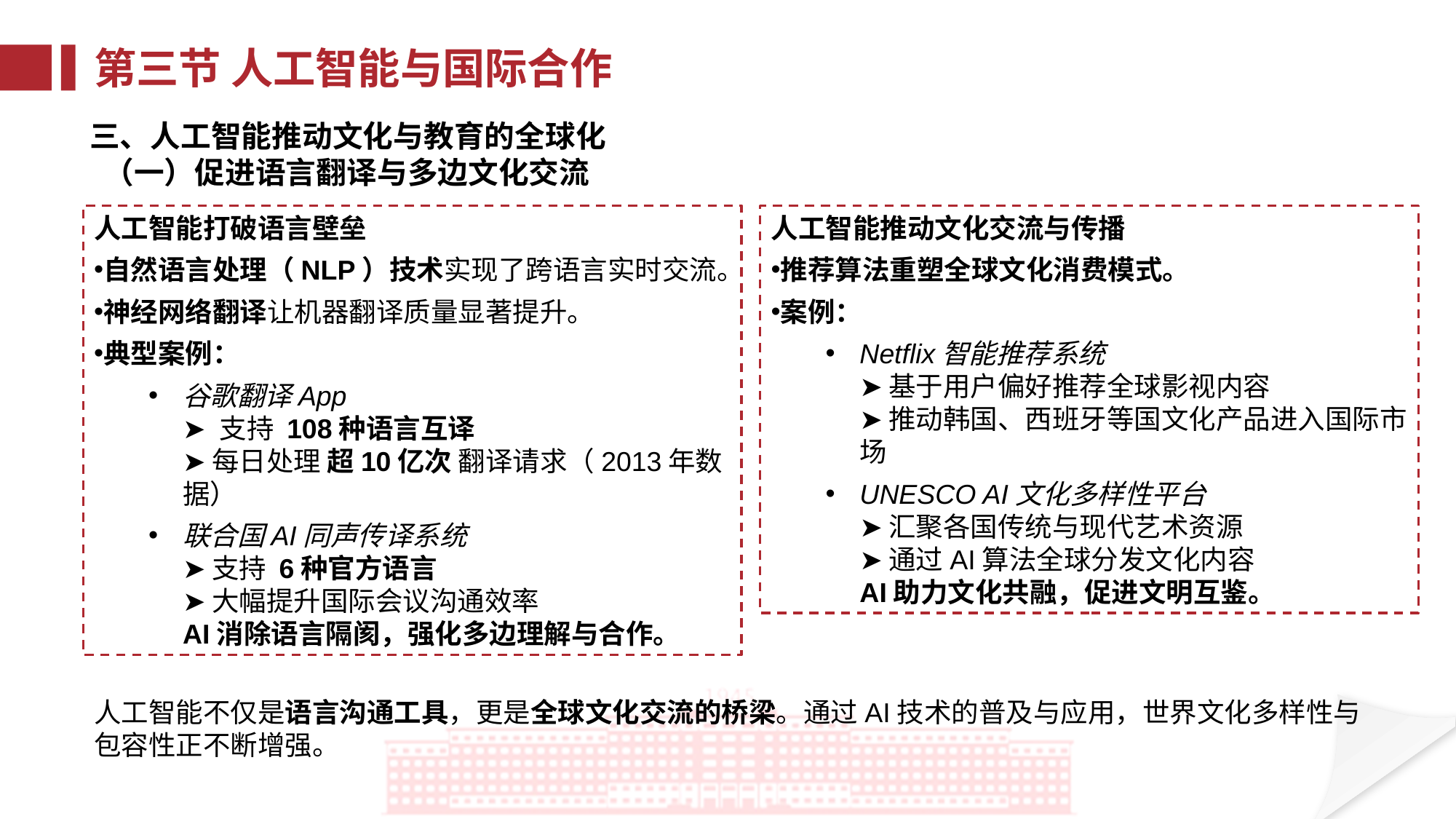

第三节 人工智能与国际合作

三、人工智能推动文化与教育的全球化
 （一）促进语言翻译与多边文化交流
人工智能推动文化交流与传播
推荐算法重塑全球文化消费模式。
案例：
Netflix智能推荐系统
➤ 基于用户偏好推荐全球影视内容
➤ 推动韩国、西班牙等国文化产品进入国际市场
UNESCO AI文化多样性平台
➤ 汇聚各国传统与现代艺术资源
➤ 通过AI算法全球分发文化内容
AI助力文化共融，促进文明互鉴。
人工智能打破语言壁垒
自然语言处理（NLP）技术实现了跨语言实时交流。
神经网络翻译让机器翻译质量显著提升。
典型案例：
谷歌翻译App
➤ 支持 108种语言互译
➤ 每日处理 超10亿次 翻译请求（2013年数据）
联合国AI同声传译系统
➤ 支持 6种官方语言
➤ 大幅提升国际会议沟通效率
AI消除语言隔阂，强化多边理解与合作。
人工智能不仅是语言沟通工具，更是全球文化交流的桥梁。通过AI技术的普及与应用，世界文化多样性与包容性正不断增强。